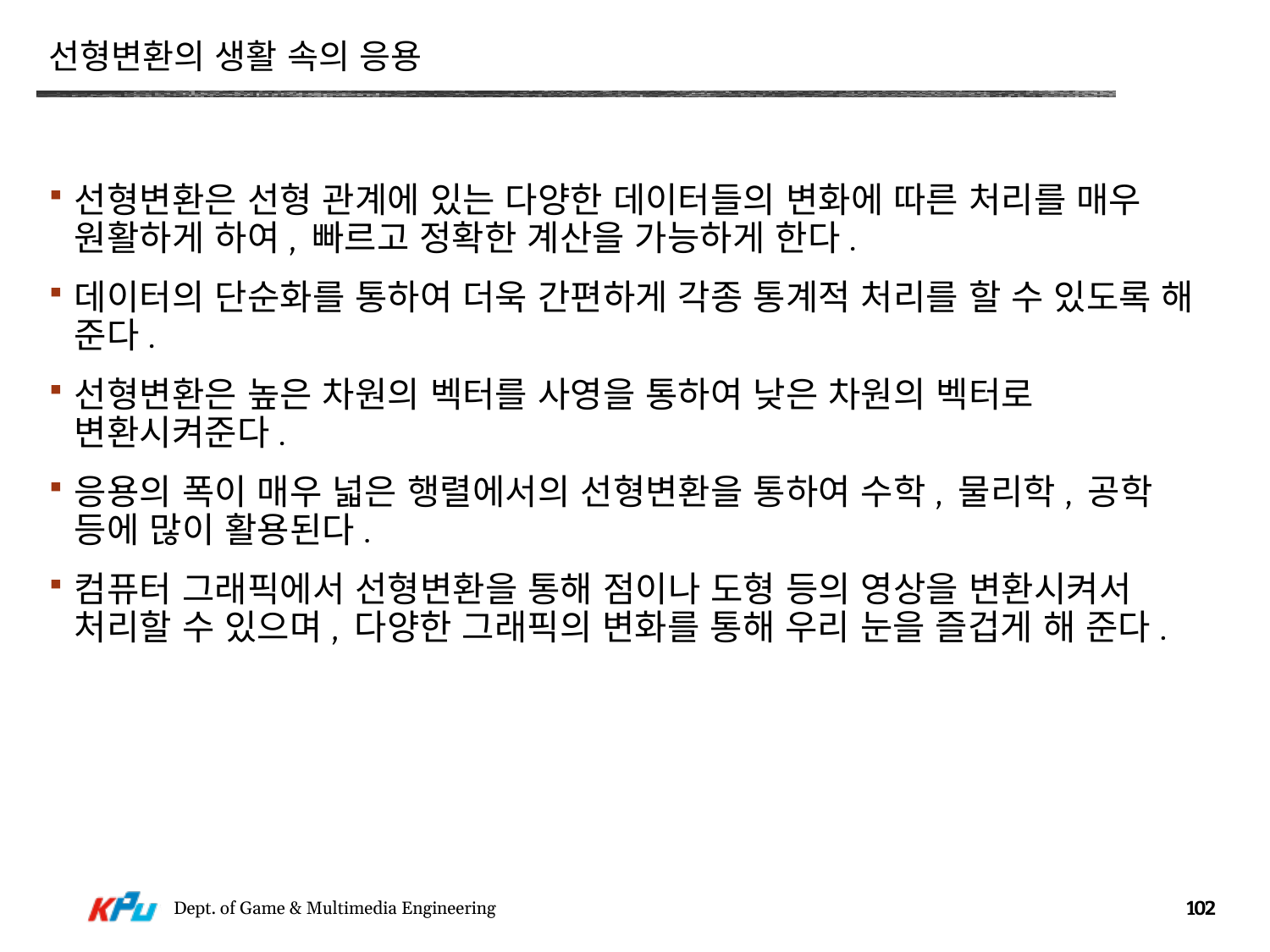

# 선형변환의 생활 속의 응용
선형변환은 선형 관계에 있는 다양한 데이터들의 변화에 따른 처리를 매우 원활하게 하여, 빠르고 정확한 계산을 가능하게 한다.
데이터의 단순화를 통하여 더욱 간편하게 각종 통계적 처리를 할 수 있도록 해 준다.
선형변환은 높은 차원의 벡터를 사영을 통하여 낮은 차원의 벡터로 변환시켜준다.
응용의 폭이 매우 넓은 행렬에서의 선형변환을 통하여 수학, 물리학, 공학 등에 많이 활용된다.
컴퓨터 그래픽에서 선형변환을 통해 점이나 도형 등의 영상을 변환시켜서 처리할 수 있으며, 다양한 그래픽의 변화를 통해 우리 눈을 즐겁게 해 준다.

Dept. of Game & Multimedia Engineering
102